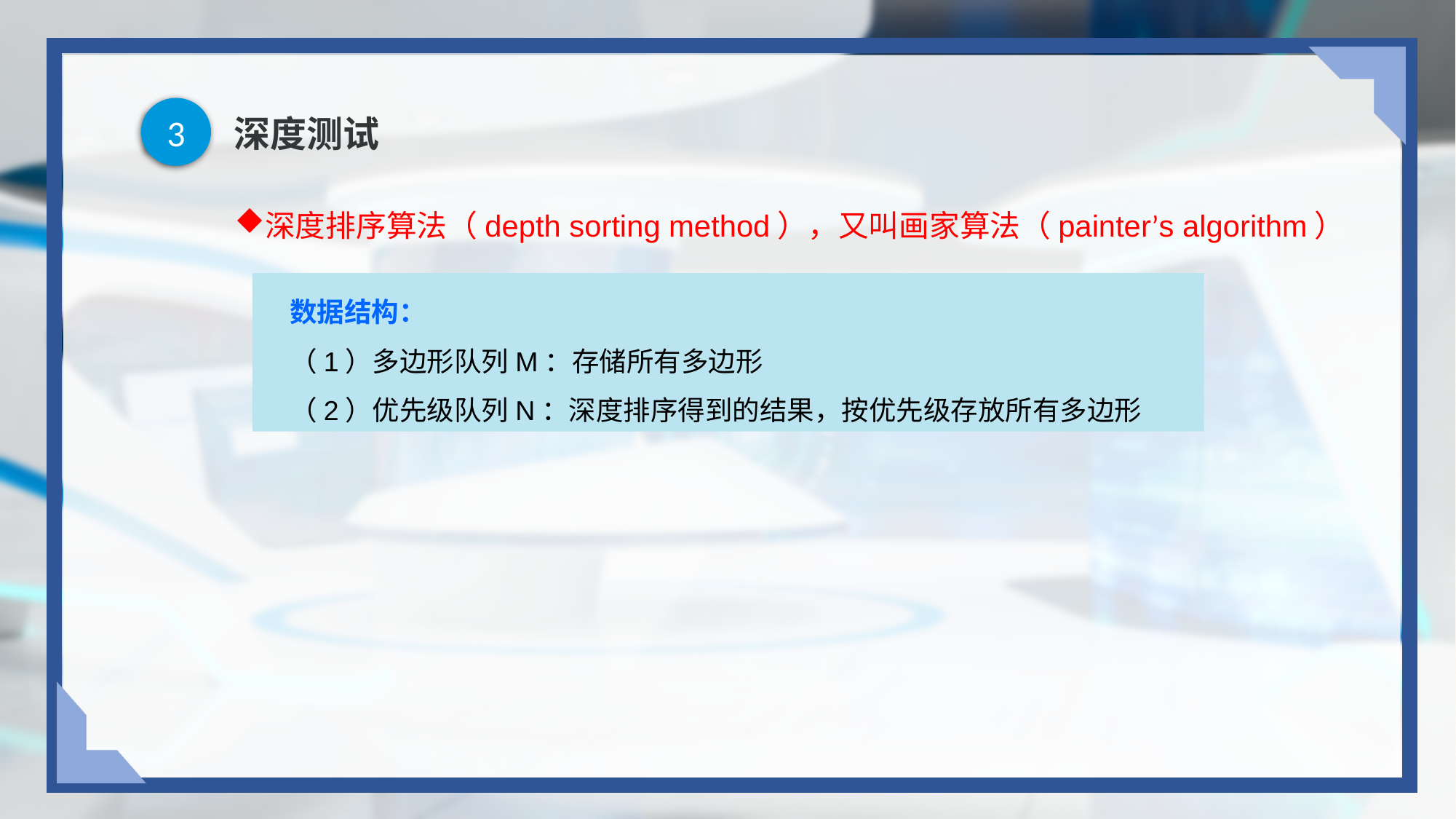

3
# 深度测试
深度排序算法（depth sorting method），又叫画家算法（painter’s algorithm）
数据结构：
（1）多边形队列M：存储所有多边形
（2）优先级队列N：深度排序得到的结果，按优先级存放所有多边形